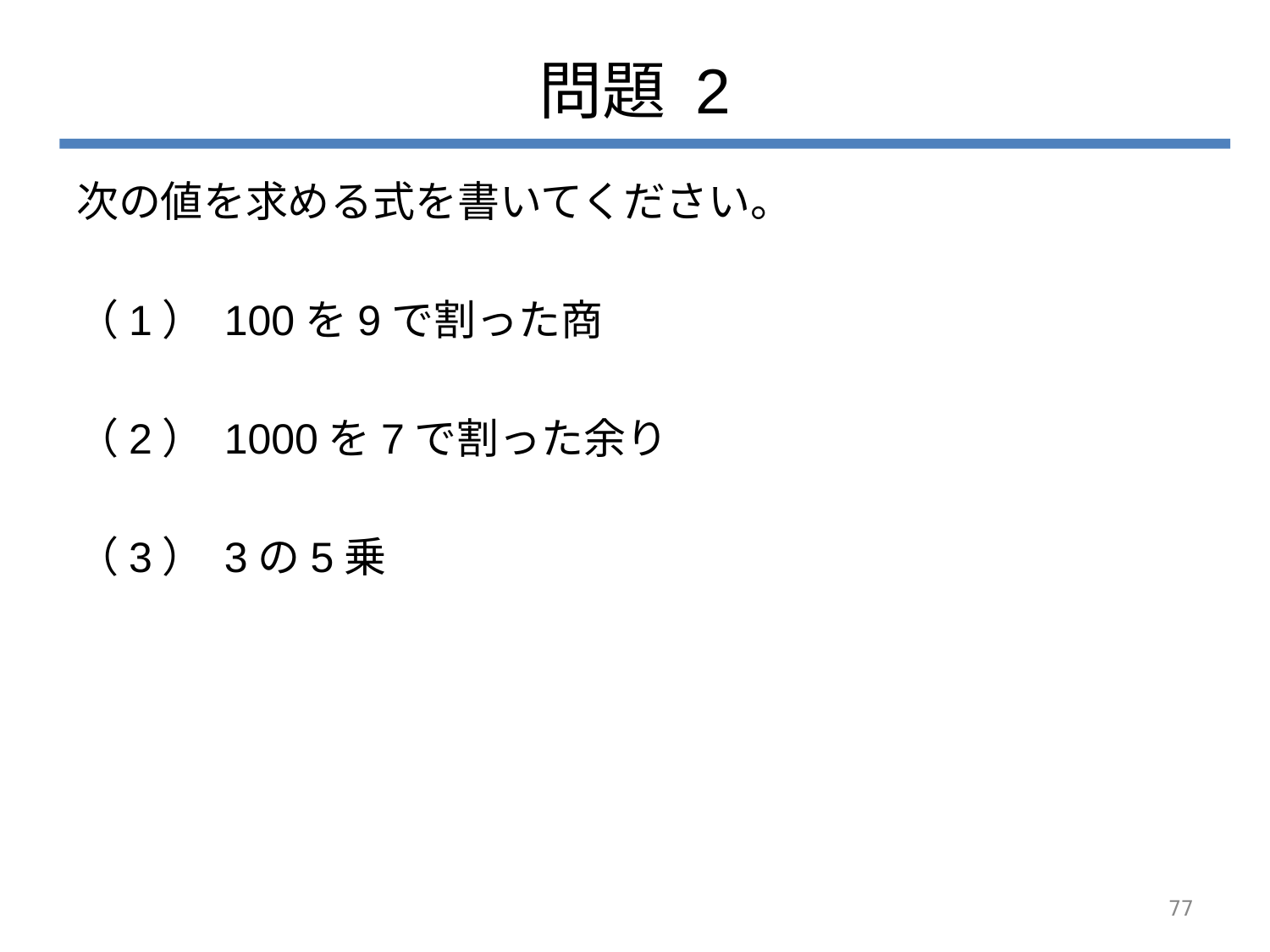

# 問題 2
次の値を求める式を書いてください。

（1） 100を9で割った商

（2） 1000を7で割った余り

（3） 3の5乗
77